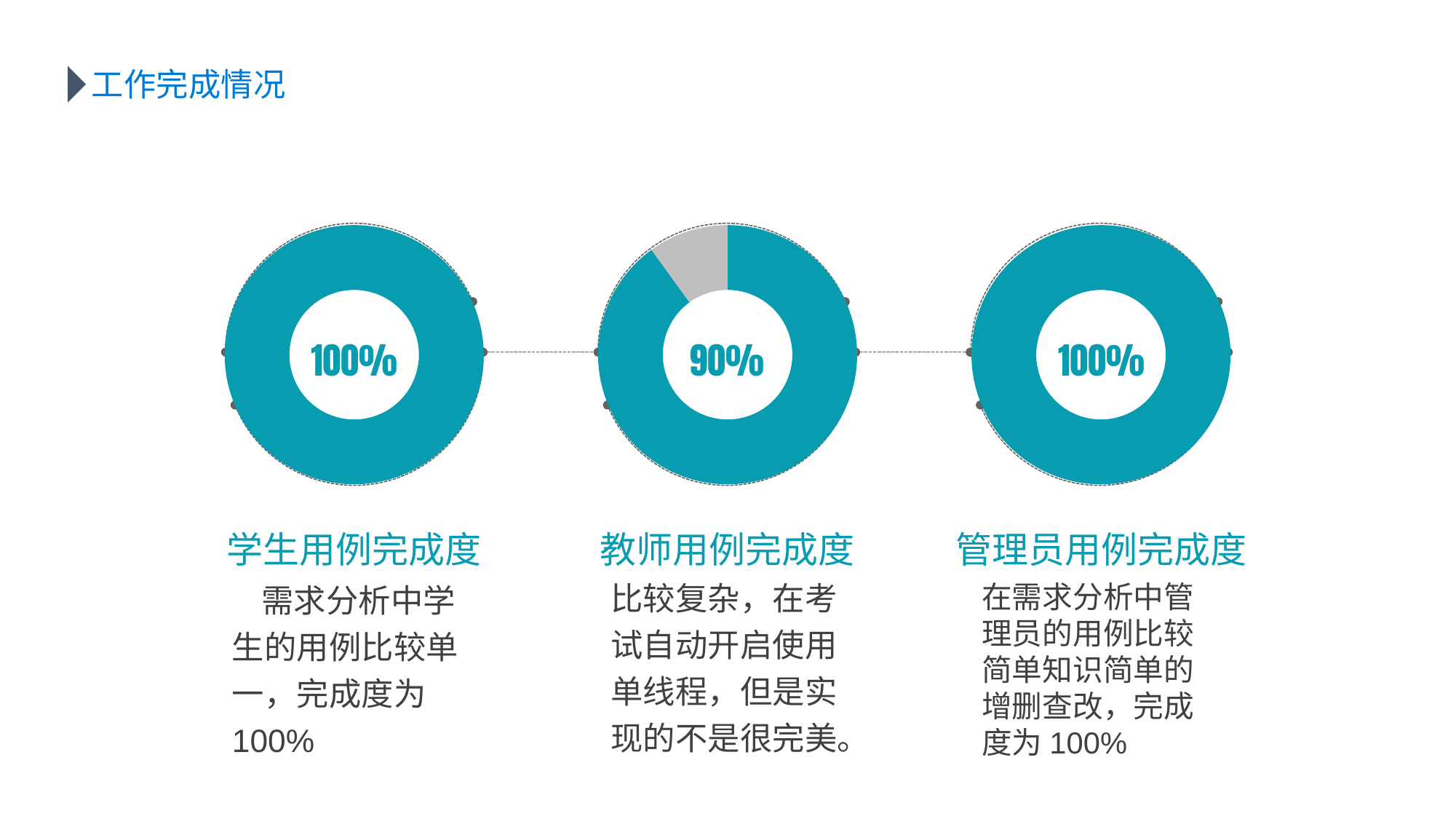

工作完成情况

### Chart

| Category | 销售额 |
|---|---|
| 第一季度 | 1.0 |
| 第二季度 | 0.0 |

### Chart

| Category | 销售额 |
|---|---|
| 第一季度 | 0.9 |
| 第二季度 | 0.1 |

### Chart

| Category | 销售额 |
|---|---|
| 第一季度 | 1.0 |
| 第二季度 | 0.0 |

100%
90%
100%
学生用例完成度
教师用例完成度
管理员用例完成度
   需求分析中学生的用例比较单一，完成度为100%
比较复杂，在考试自动开启使用单线程，但是实现的不是很完美。
在需求分析中管理员的用例比较简单知识简单的增删查改，完成度为100%